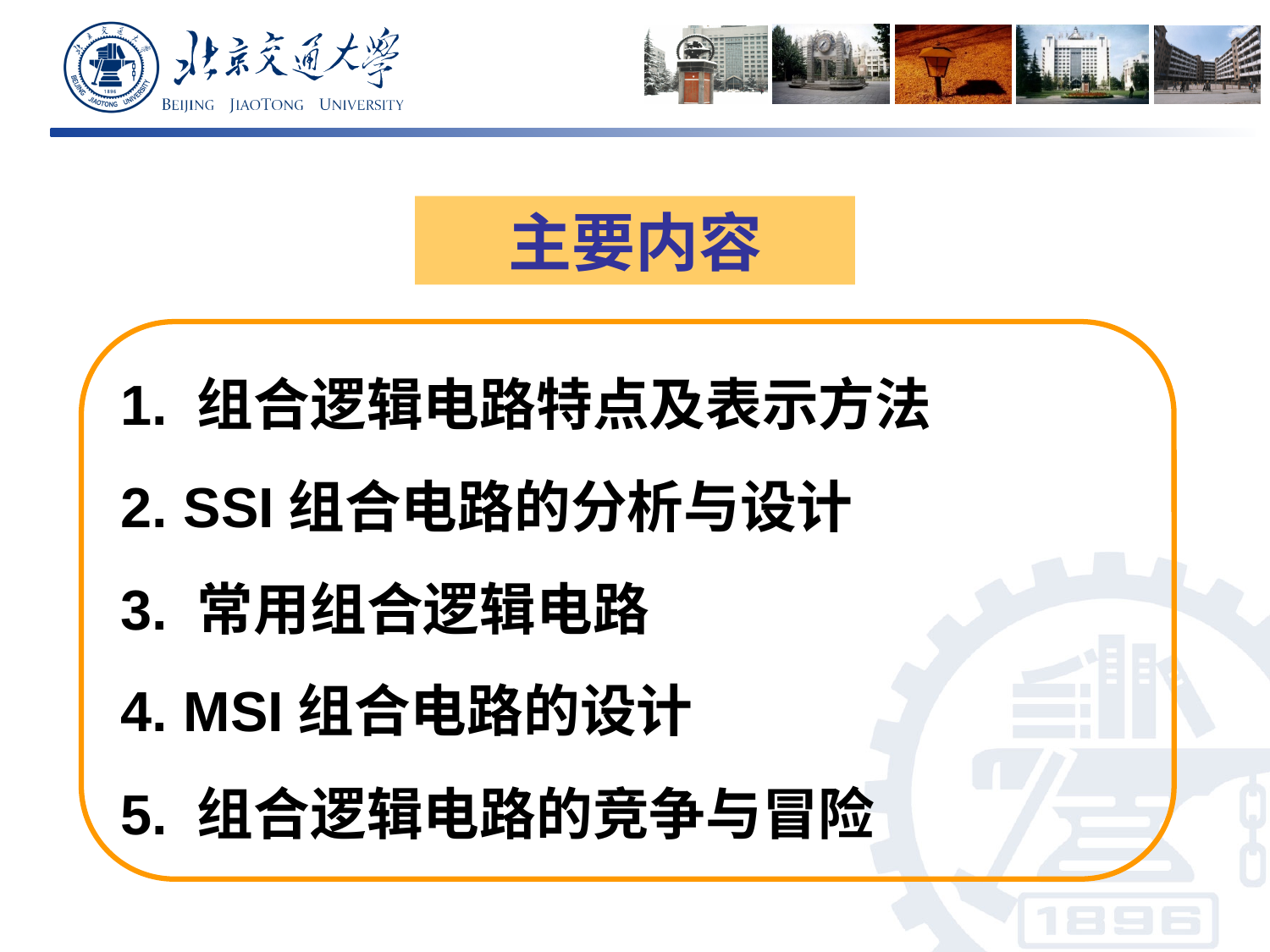

主要内容
1. 组合逻辑电路特点及表示方法
2. SSI组合电路的分析与设计
3. 常用组合逻辑电路
4. MSI组合电路的设计
5. 组合逻辑电路的竞争与冒险